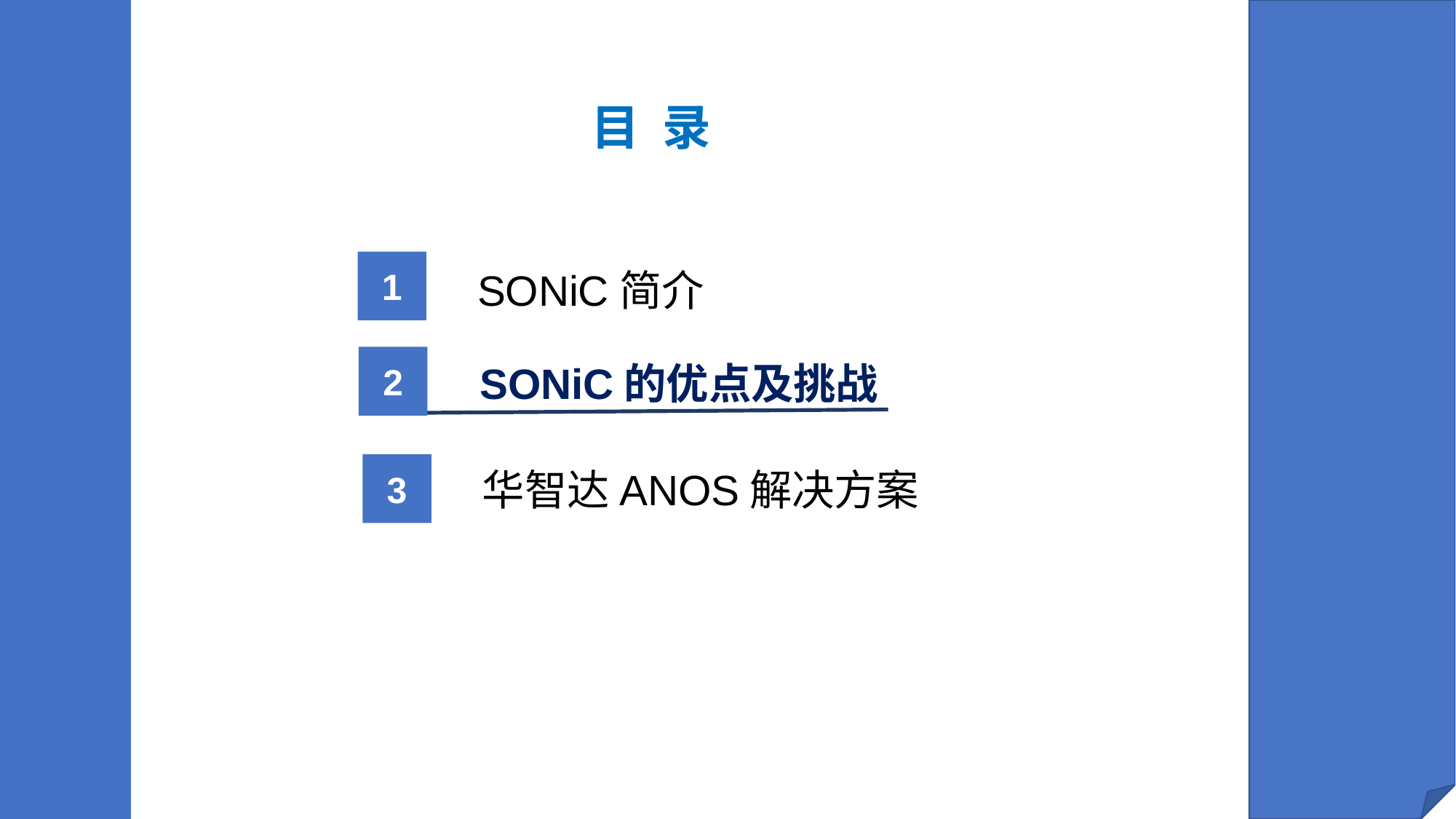

目  录
1
SONiC简介
2
SONiC的优点及挑战
3
华智达ANOS解决方案